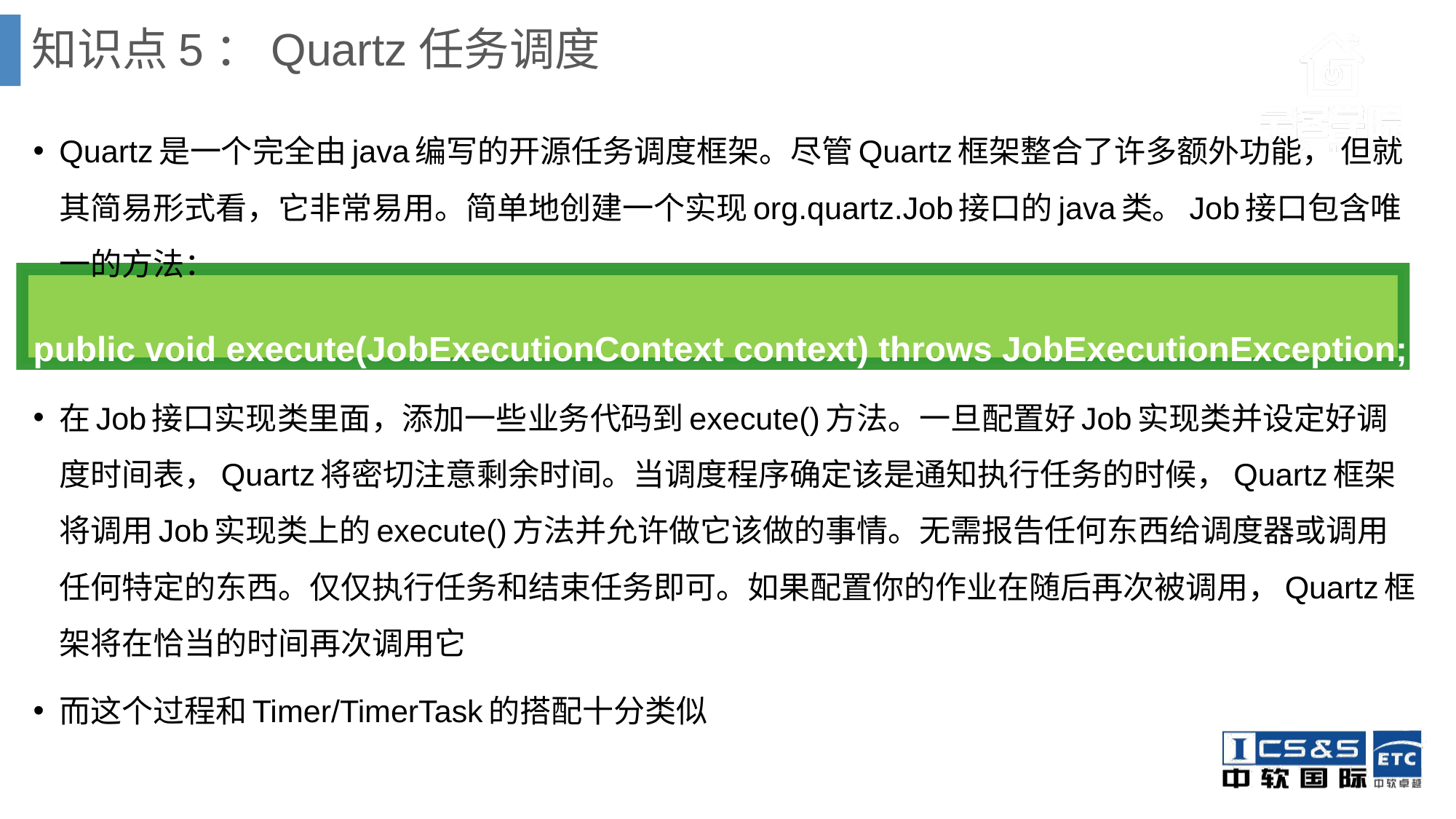

# 知识点5：Quartz任务调度
Quartz是一个完全由java编写的开源任务调度框架。尽管Quartz框架整合了许多额外功能， 但就其简易形式看，它非常易用。简单地创建一个实现org.quartz.Job接口的java类。Job接口包含唯一的方法：
public void execute(JobExecutionContext context) throws JobExecutionException;
在Job接口实现类里面，添加一些业务代码到execute()方法。一旦配置好Job实现类并设定好调度时间表，Quartz将密切注意剩余时间。当调度程序确定该是通知执行任务的时候，Quartz框架将调用Job实现类上的execute()方法并允许做它该做的事情。无需报告任何东西给调度器或调用任何特定的东西。仅仅执行任务和结束任务即可。如果配置你的作业在随后再次被调用，Quartz框架将在恰当的时间再次调用它
而这个过程和Timer/TimerTask的搭配十分类似